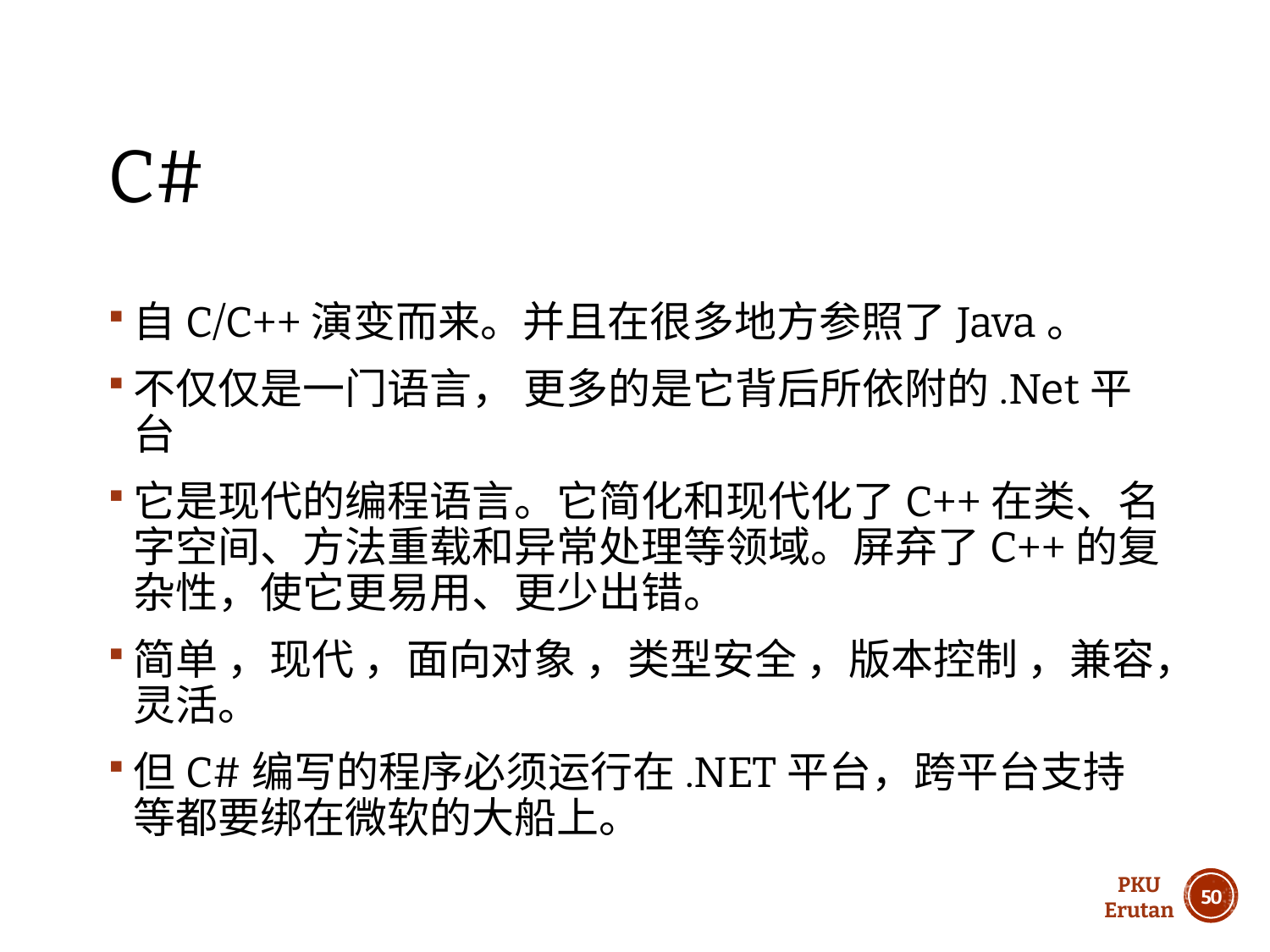

# C#
自C/C++演变而来。并且在很多地方参照了Java。
不仅仅是一门语言， 更多的是它背后所依附的.Net平台
它是现代的编程语言。它简化和现代化了C++在类、名字空间、方法重载和异常处理等领域。屏弃了C++的复杂性，使它更易用、更少出错。
简单 ，现代 ，面向对象 ，类型安全 ，版本控制 ，兼容，灵活。
但C#编写的程序必须运行在.NET平台，跨平台支持等都要绑在微软的大船上。

PKU
Erutan
50